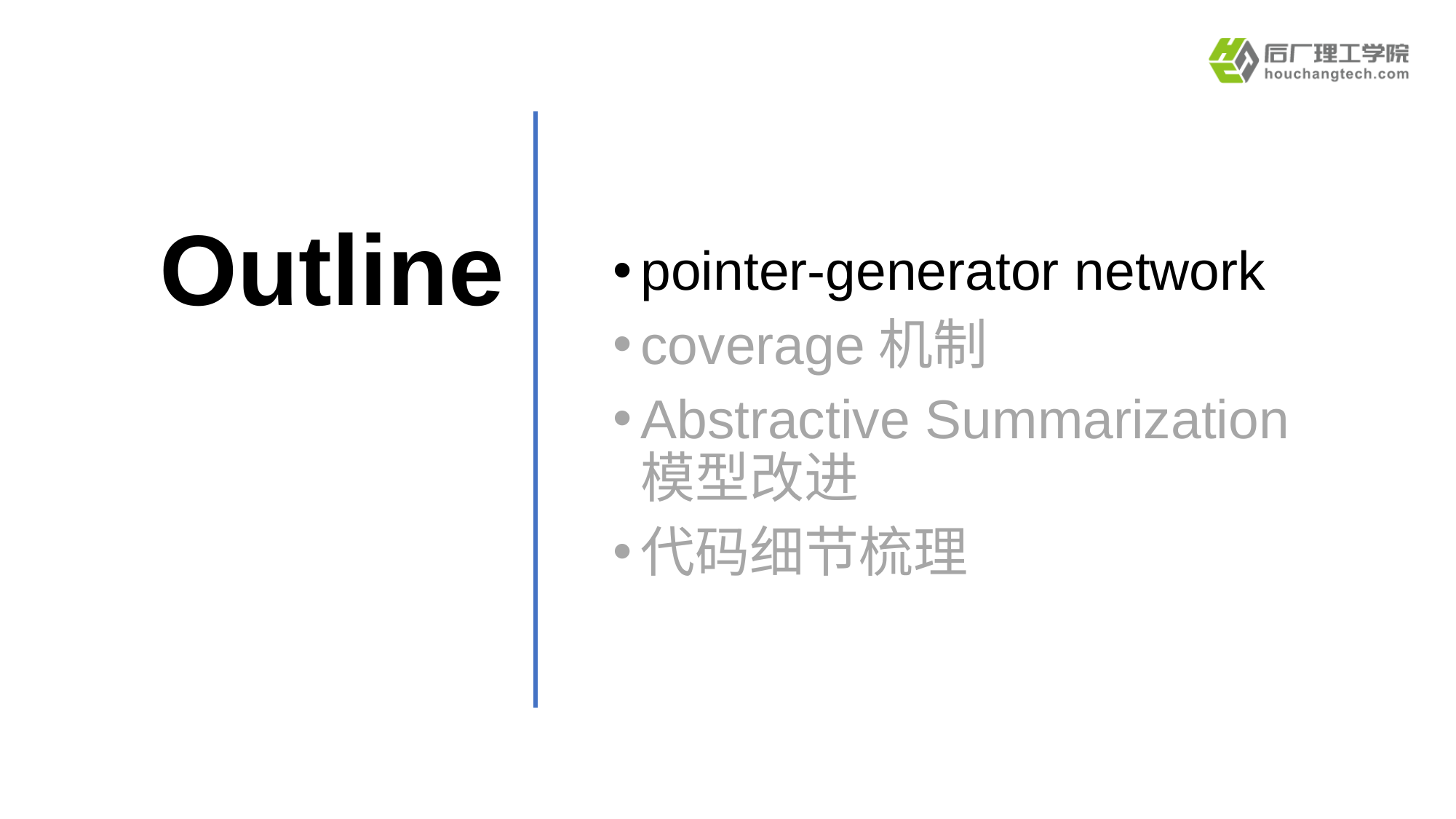

# Outline
pointer-generator network
coverage机制
Abstractive Summarization模型改进
代码细节梳理